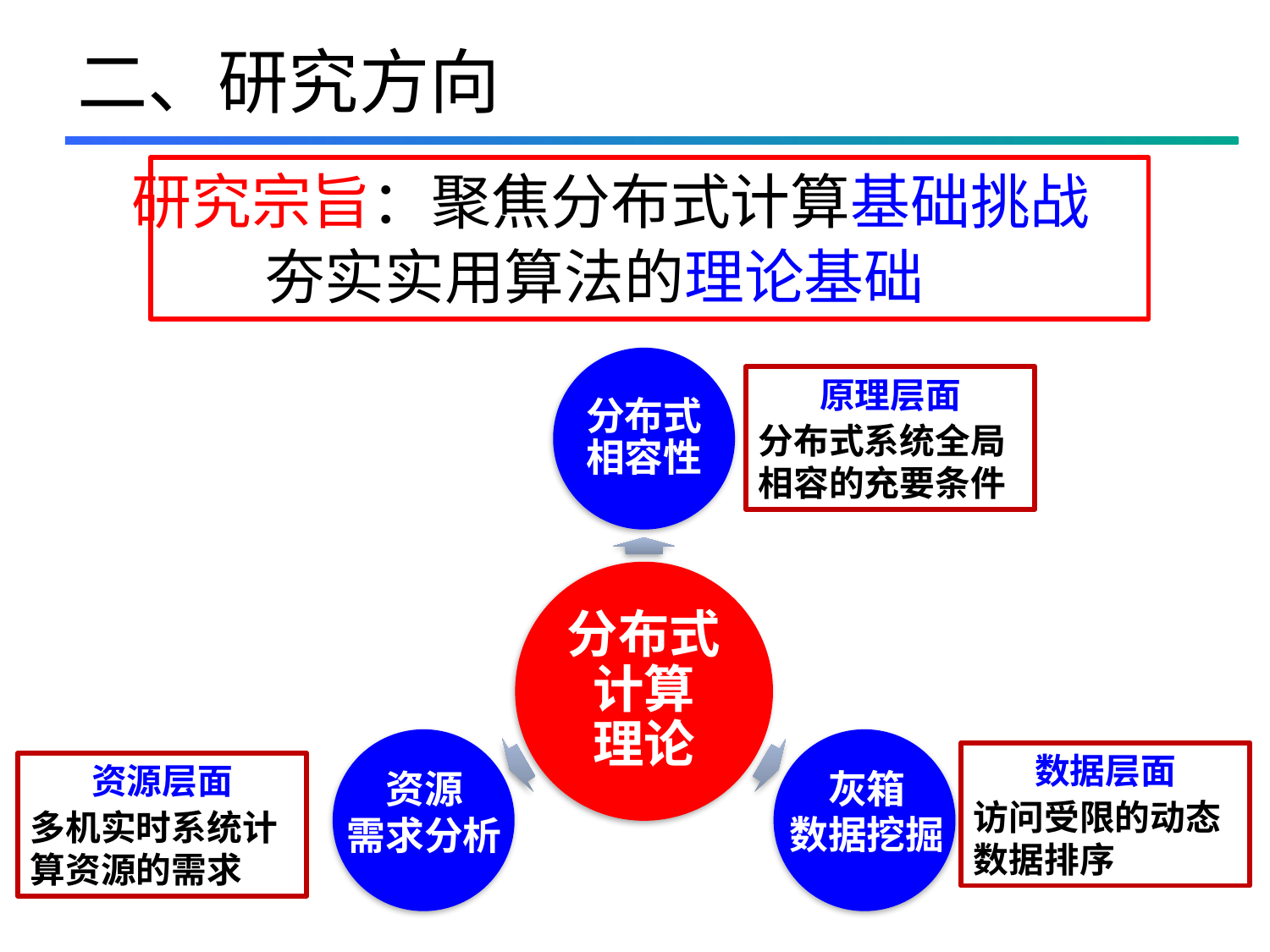

# 二、研究方向
   研究宗旨：聚焦分布式计算基础挑战
             夯实实用算法的理论基础

分布式计算
理论

分布式相容性

灰箱
数据挖掘

资源
需求分析
原理层面
分布式系统全局相容的充要条件
数据层面
访问受限的动态数据排序
资源层面
多机实时系统计算资源的需求